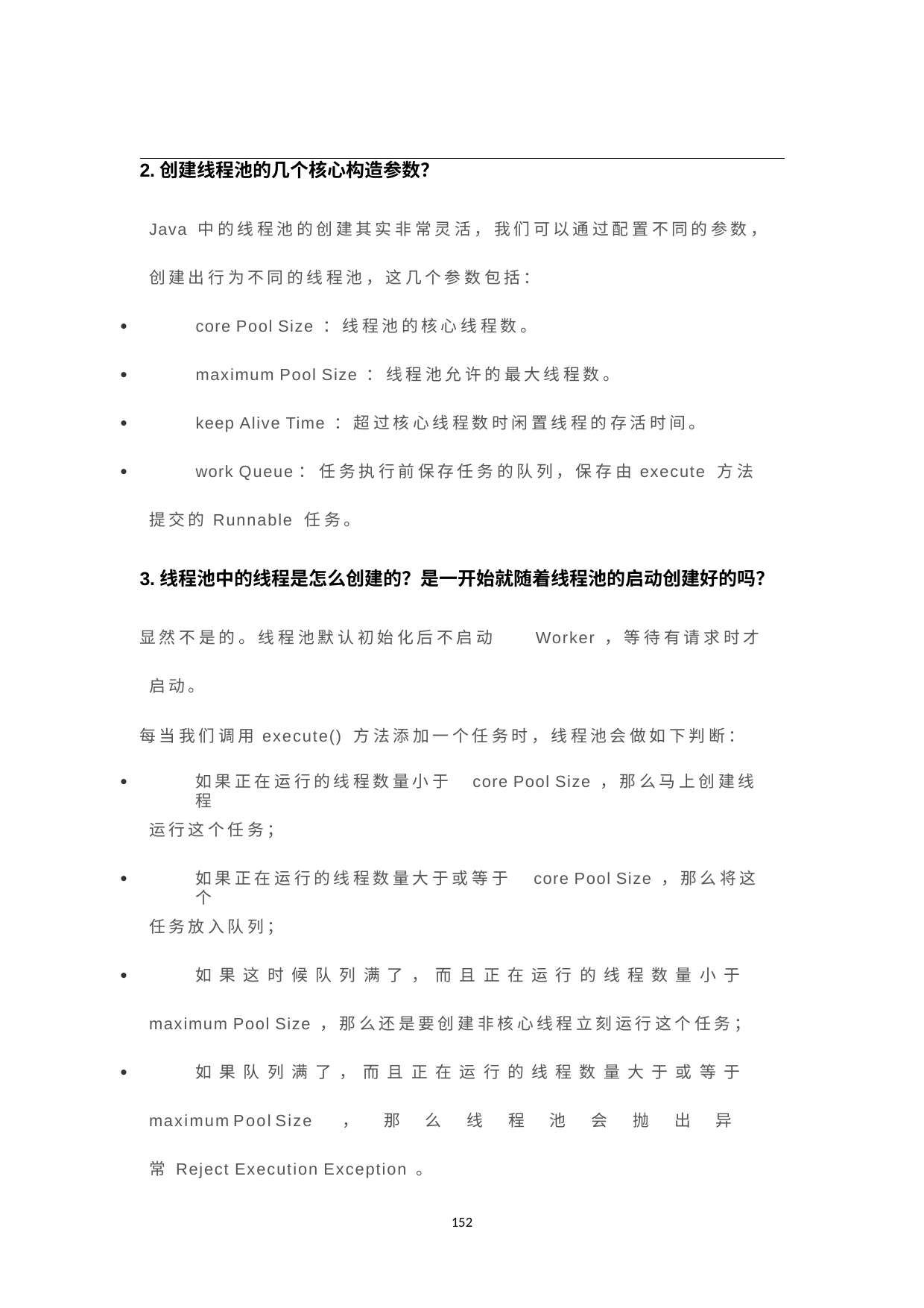

2.创建线程池的几个核心构造参数？
Java 中的线程池的创建其实非常灵活， 我们可以通过配置不同的参数，  创建出行为不同的线程池， 这几个参数包括：

core Pool Size ： 线程池的核心线程数。
•
maximum Pool Size ： 线程池允许的最大线程数。
•
keep Alive Time ： 超过核心线程数时闲置线程的存活时间。
•
work Queue： 任务执行前保存任务的队列， 保存由 execute 方法
•
提交的 Runnable 任务。

3.线程池中的线程是怎么创建的？是一开始就随着线程池的启动创建好的吗？
显 然不 是的 。 线 程池 默认 初始 化 后不 启动	Worker ， 等待 有请 求时 才启 动。

每当我们调用 execute() 方法添加一个任务时， 线程池会做如下判断：
如 果 正 在 运行 的 线 程 数 量 小 于	core Pool Size ， 那 么 马 上创 建 线 程
•
运行这个任务；
如 果 正 在 运行 的 线 程 数 量 大 于 或 等于	core Pool Size ， 那 么 将 这个
•
任务放入队列；
如 果 这 时 候 队 列 满 了 ， 而 且 正 在 运 行 的 线 程 数 量 小 于
•
maximum Pool Size ， 那么还是要创建非核心线程立刻运行这个任务；
如 果 队 列 满 了 ， 而 且 正 在 运 行 的 线 程 数 量 大 于 或 等 于
maximum Pool Size	，	那	么	线	程	池	会	抛	出	异	常  Reject Execution Exception 。
•
152